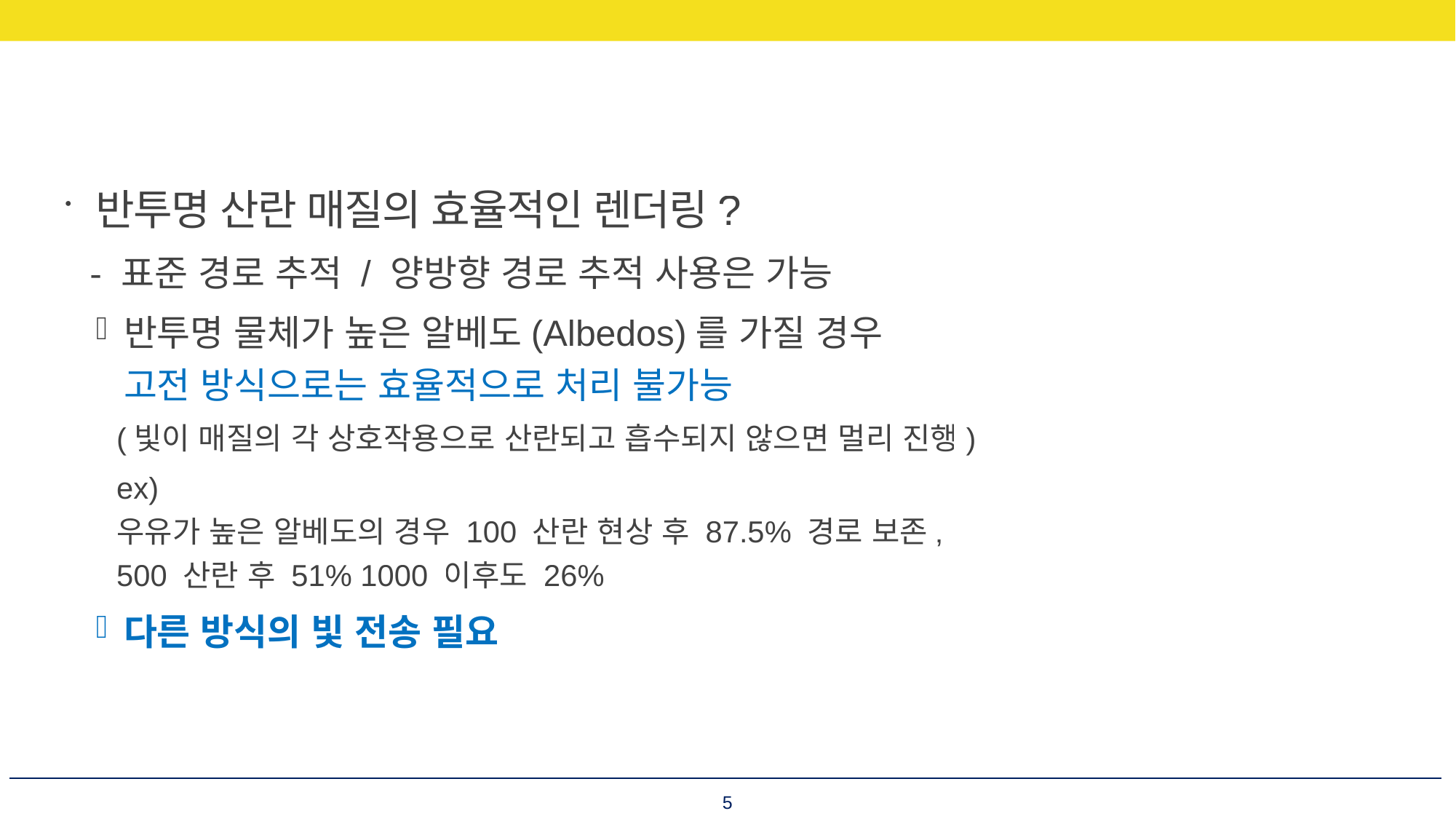

반투명 산란 매질의 효율적인 렌더링?
- 표준 경로 추적 / 양방향 경로 추적 사용은 가능
반투명 물체가 높은 알베도(Albedos)를 가질 경우
고전 방식으로는 효율적으로 처리 불가능
(빛이 매질의 각 상호작용으로 산란되고 흡수되지 않으면 멀리 진행)
ex)
우유가 높은 알베도의 경우 100 산란 현상 후 87.5% 경로 보존,
500 산란 후 51% 1000 이후도 26%
다른 방식의 빛 전송 필요
5